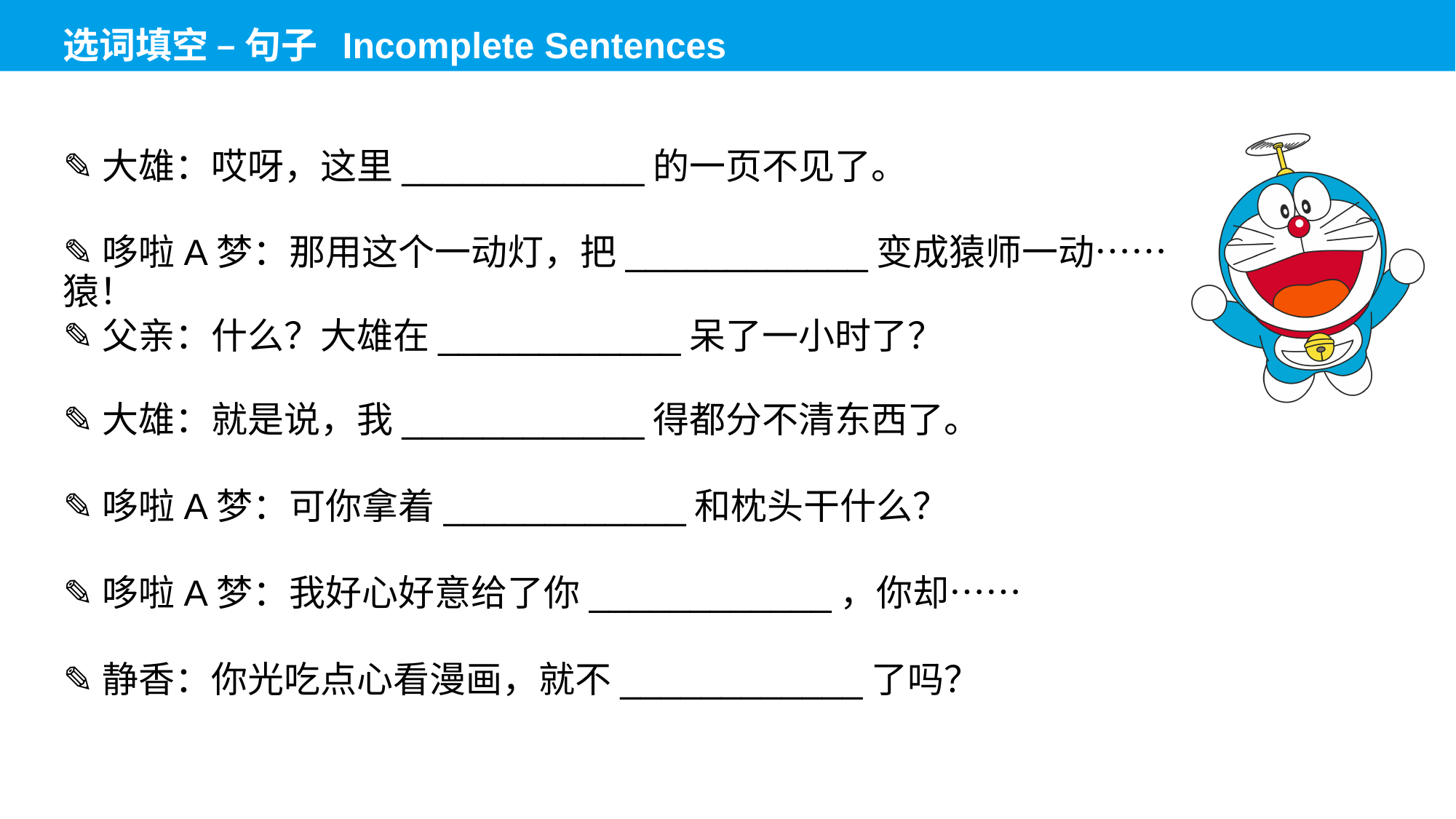

✎大雄：哎呀，这里____________的一页不见了。
✎哆啦A梦：那用这个一动灯，把____________变成猿师一动……猿！
✎父亲：什么？大雄在____________呆了一小时了？
✎大雄：就是说，我____________得都分不清东西了。
✎哆啦A梦：可你拿着____________和枕头干什么？
✎哆啦A梦：我好心好意给了你____________，你却……
✎静香：你光吃点心看漫画，就不____________了吗？